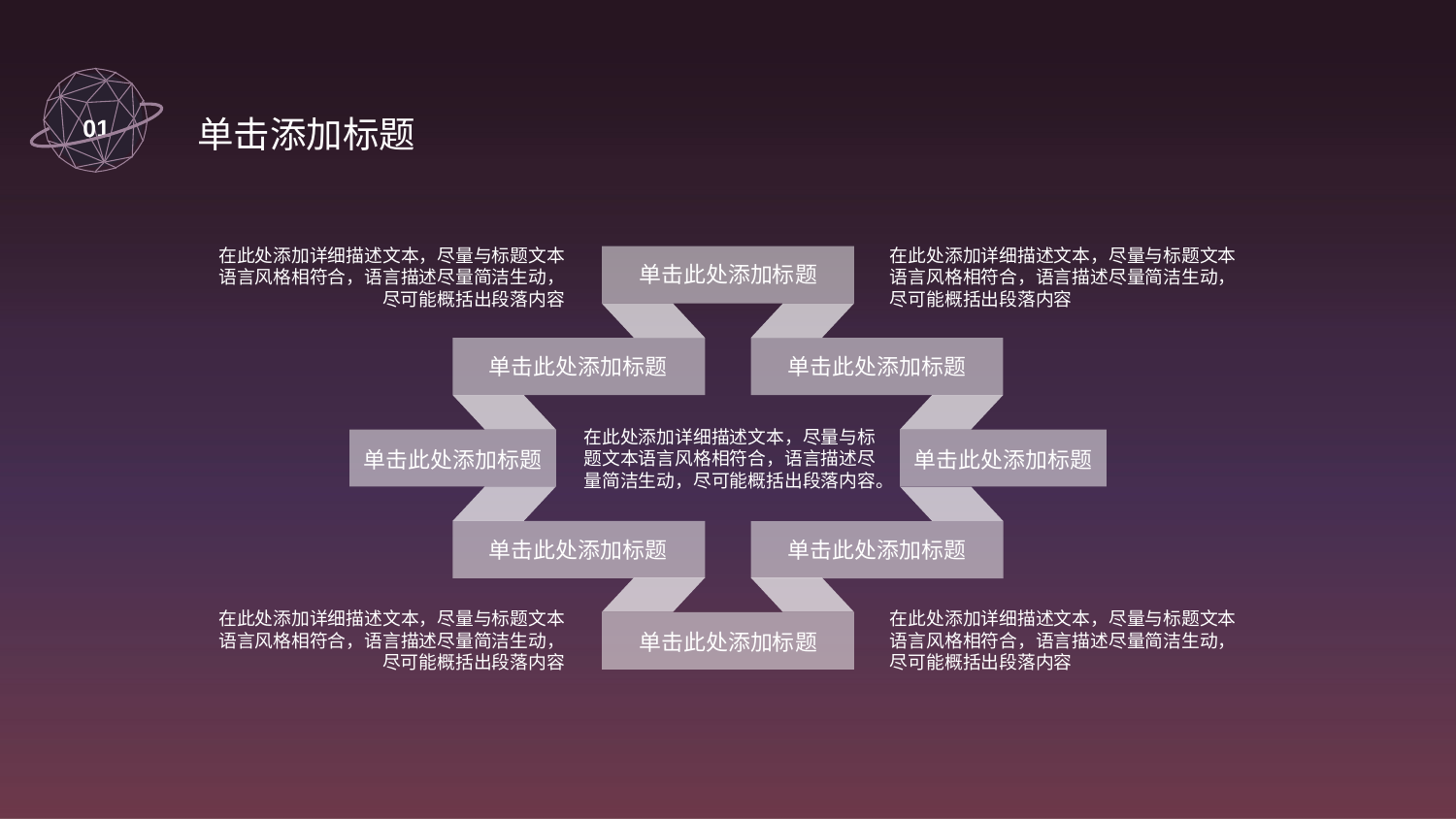

01

 单击添加标题
在此处添加详细描述文本，尽量与标题文本语言风格相符合，语言描述尽量简洁生动，尽可能概括出段落内容
在此处添加详细描述文本，尽量与标题文本语言风格相符合，语言描述尽量简洁生动，尽可能概括出段落内容

单击此处添加标题
单击此处添加标题
单击此处添加标题
在此处添加详细描述文本，尽量与标题文本语言风格相符合，语言描述尽量简洁生动，尽可能概括出段落内容。
单击此处添加标题
单击此处添加标题
单击此处添加标题
单击此处添加标题
在此处添加详细描述文本，尽量与标题文本语言风格相符合，语言描述尽量简洁生动，尽可能概括出段落内容
在此处添加详细描述文本，尽量与标题文本语言风格相符合，语言描述尽量简洁生动，尽可能概括出段落内容
单击此处添加标题